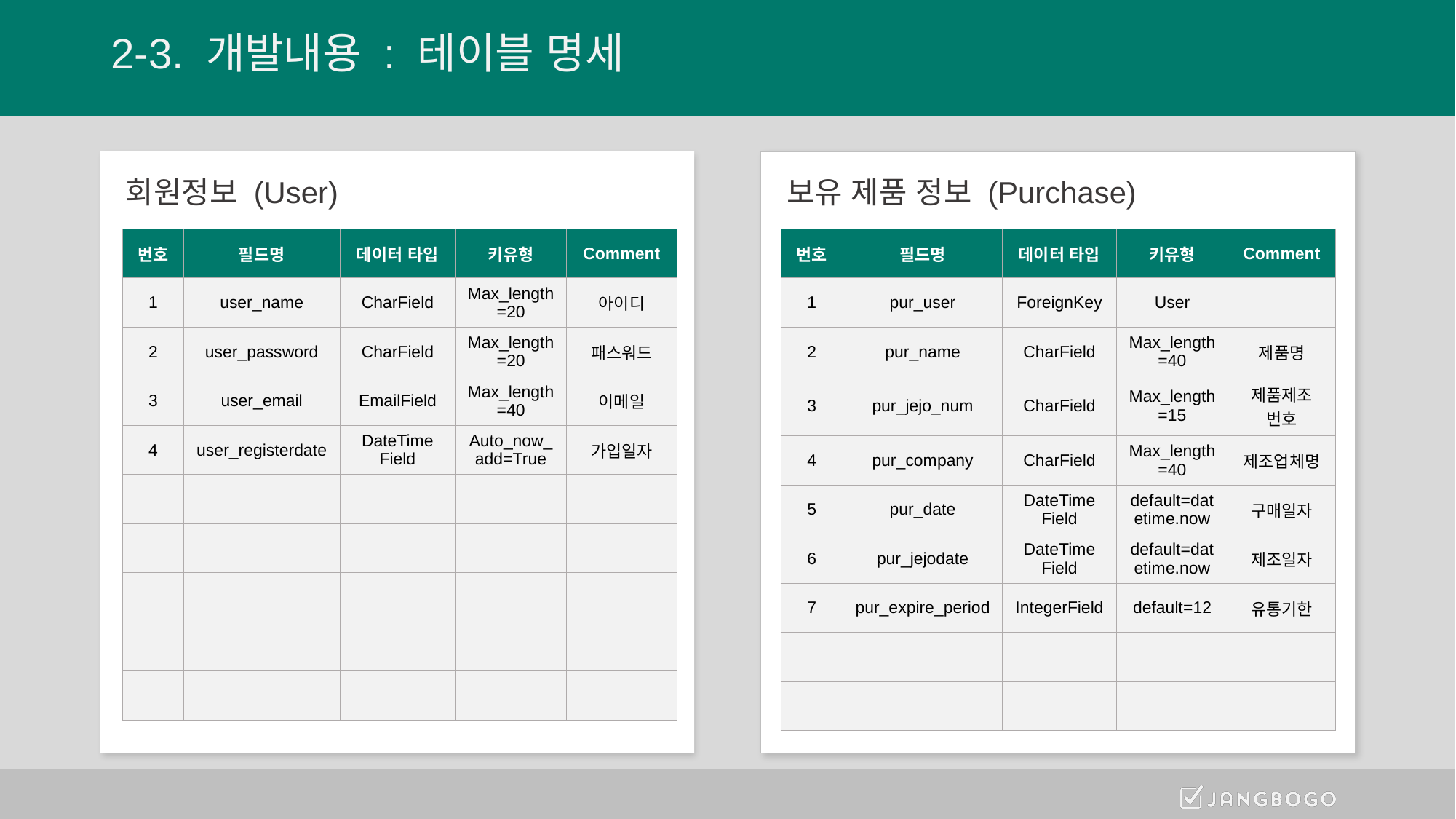

# 2-3. 개발내용 : 테이블 명세
회원정보 (User)
보유 제품 정보 (Purchase)
| 번호 | 필드명 | 데이터 타입 | 키유형 | Comment |
| --- | --- | --- | --- | --- |
| 1 | user\_name | CharField | Max\_length=20 | 아이디 |
| 2 | user\_password | CharField | Max\_length=20 | 패스워드 |
| 3 | user\_email | EmailField | Max\_length=40 | 이메일 |
| 4 | user\_registerdate | DateTime Field | Auto\_now\_add=True | 가입일자 |
|  |  |  |  |  |
|  |  |  |  |  |
|  |  |  |  |  |
|  |  |  |  |  |
|  |  |  |  |  |
| 번호 | 필드명 | 데이터 타입 | 키유형 | Comment |
| --- | --- | --- | --- | --- |
| 1 | pur\_user | ForeignKey | User |  |
| 2 | pur\_name | CharField | Max\_length=40 | 제품명 |
| 3 | pur\_jejo\_num | CharField | Max\_length=15 | 제품제조 번호 |
| 4 | pur\_company | CharField | Max\_length=40 | 제조업체명 |
| 5 | pur\_date | DateTime Field | default=datetime.now | 구매일자 |
| 6 | pur\_jejodate | DateTime Field | default=datetime.now | 제조일자 |
| 7 | pur\_expire\_period | IntegerField | default=12 | 유통기한 |
|  |  |  |  |  |
|  |  |  |  |  |